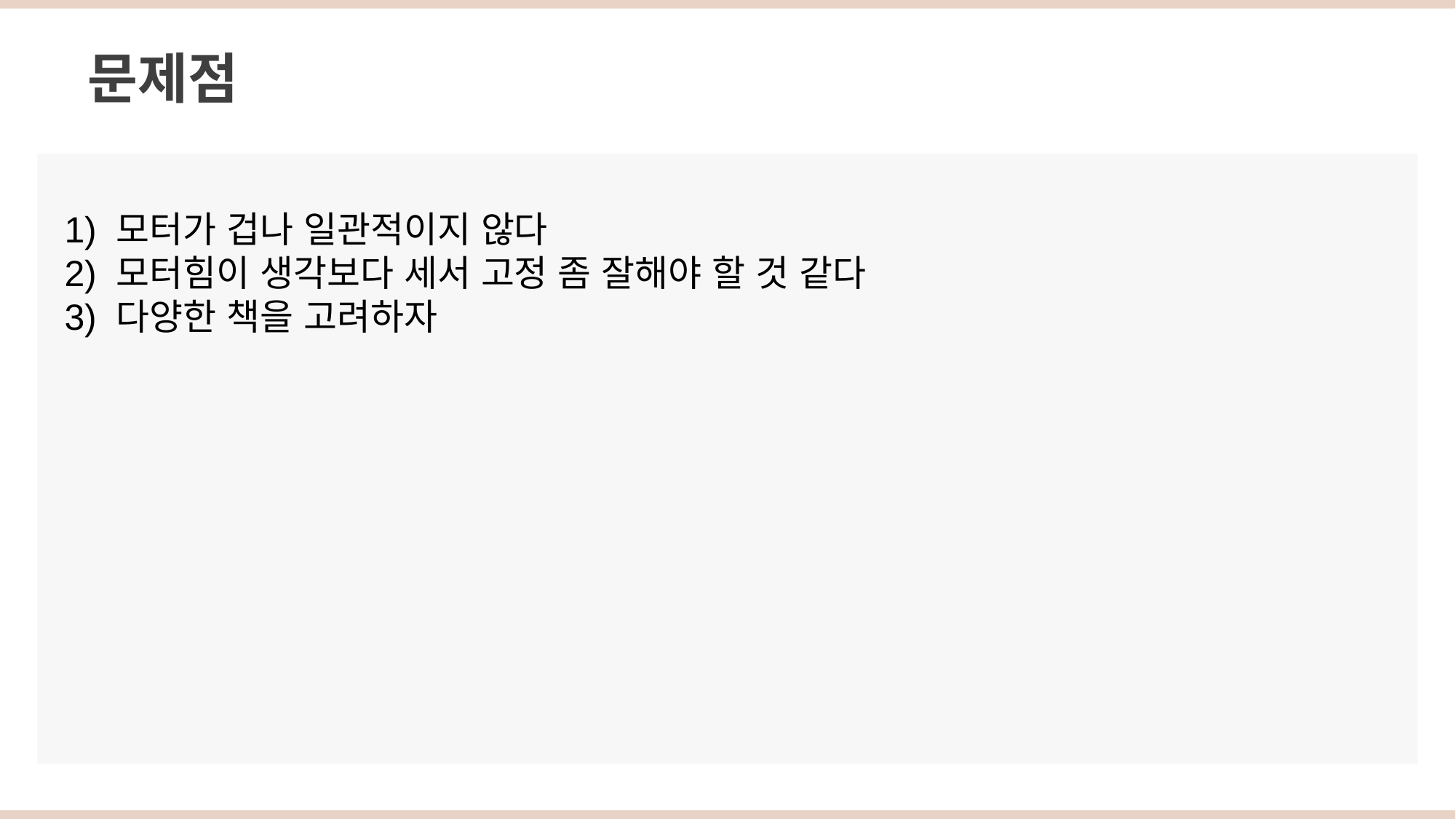

문제점

1) 모터가 겁나 일관적이지 않다
2) 모터힘이 생각보다 세서 고정 좀 잘해야 할 것 같다
3) 다양한 책을 고려하자